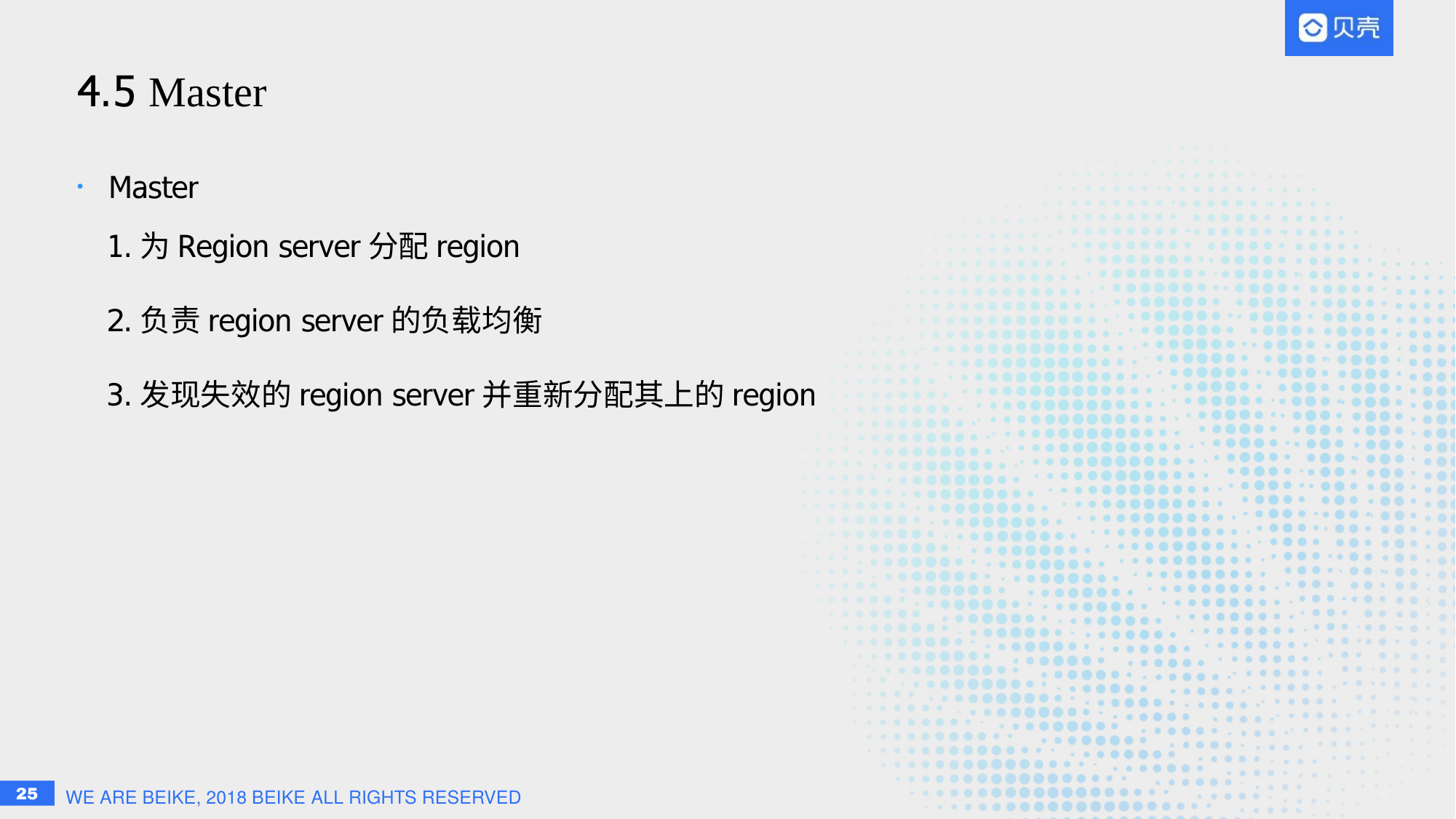

# 4.5 Master
 Master
1.为Region server分配region
2.负责region server的负载均衡
3.发现失效的region server并重新分配其上的region